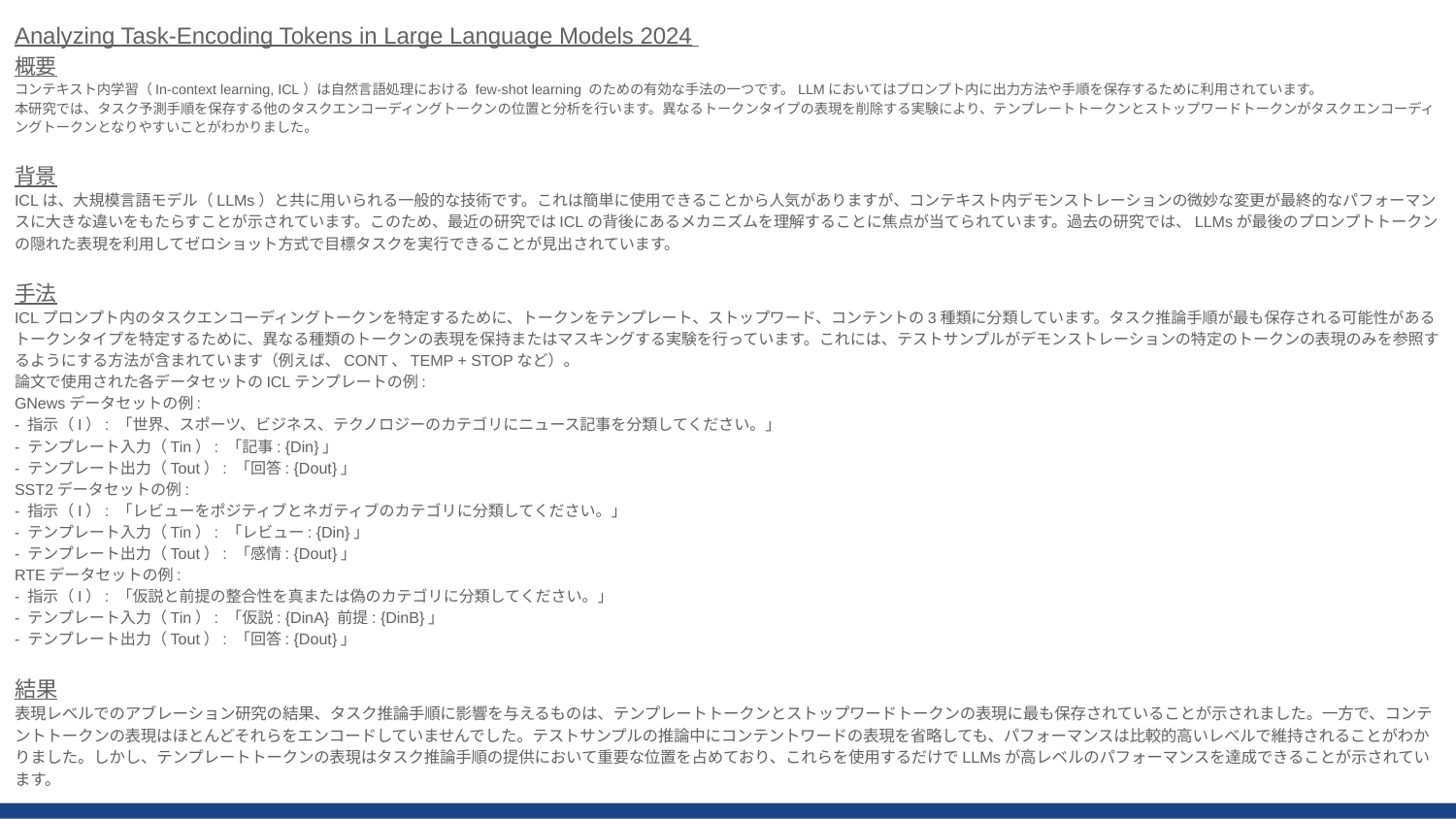

Analyzing Task-Encoding Tokens in Large Language Models 2024
概要
コンテキスト内学習（In-context learning, ICL）は自然言語処理における few-shot learning のための有効な手法の一つです。LLMにおいてはプロンプト内に出力方法や手順を保存するために利用されています。
本研究では、タスク予測手順を保存する他のタスクエンコーディングトークンの位置と分析を行います。異なるトークンタイプの表現を削除する実験により、テンプレートトークンとストップワードトークンがタスクエンコーディングトークンとなりやすいことがわかりました。
背景
ICLは、大規模言語モデル（LLMs）と共に用いられる一般的な技術です。これは簡単に使用できることから人気がありますが、コンテキスト内デモンストレーションの微妙な変更が最終的なパフォーマンスに大きな違いをもたらすことが示されています。このため、最近の研究ではICLの背後にあるメカニズムを理解することに焦点が当てられています。過去の研究では、LLMsが最後のプロンプトトークンの隠れた表現を利用してゼロショット方式で目標タスクを実行できることが見出されています​​。
手法
ICLプロンプト内のタスクエンコーディングトークンを特定するために、トークンをテンプレート、ストップワード、コンテントの3種類に分類しています。タスク推論手順が最も保存される可能性があるトークンタイプを特定するために、異なる種類のトークンの表現を保持またはマスキングする実験を行っています。これには、テストサンプルがデモンストレーションの特定のトークンの表現のみを参照するようにする方法が含まれています（例えば、CONT、TEMP + STOPなど）​​。
論文で使用された各データセットのICLテンプレートの例:
GNewsデータセットの例:
- 指示（I）: 「世界、スポーツ、ビジネス、テクノロジーのカテゴリにニュース記事を分類してください。」
- テンプレート入力（Tin）: 「記事: {Din}」
- テンプレート出力（Tout）: 「回答: {Dout}」
SST2データセットの例:
- 指示（I）: 「レビューをポジティブとネガティブのカテゴリに分類してください。」
- テンプレート入力（Tin）: 「レビュー: {Din}」
- テンプレート出力（Tout）: 「感情: {Dout}」
RTEデータセットの例:
- 指示（I）: 「仮説と前提の整合性を真または偽のカテゴリに分類してください。」
- テンプレート入力（Tin）: 「仮説: {DinA} 前提: {DinB}」
- テンプレート出力（Tout）: 「回答: {Dout}」
結果
表現レベルでのアブレーション研究の結果、タスク推論手順に影響を与えるものは、テンプレートトークンとストップワードトークンの表現に最も保存されていることが示されました。一方で、コンテントトークンの表現はほとんどそれらをエンコードしていませんでした。テストサンプルの推論中にコンテントワードの表現を省略しても、パフォーマンスは比較的高いレベルで維持されることがわかりました。しかし、テンプレートトークンの表現はタスク推論手順の提供において重要な位置を占めており、これらを使用するだけでLLMsが高レベルのパフォーマンスを達成できることが示されています​​。